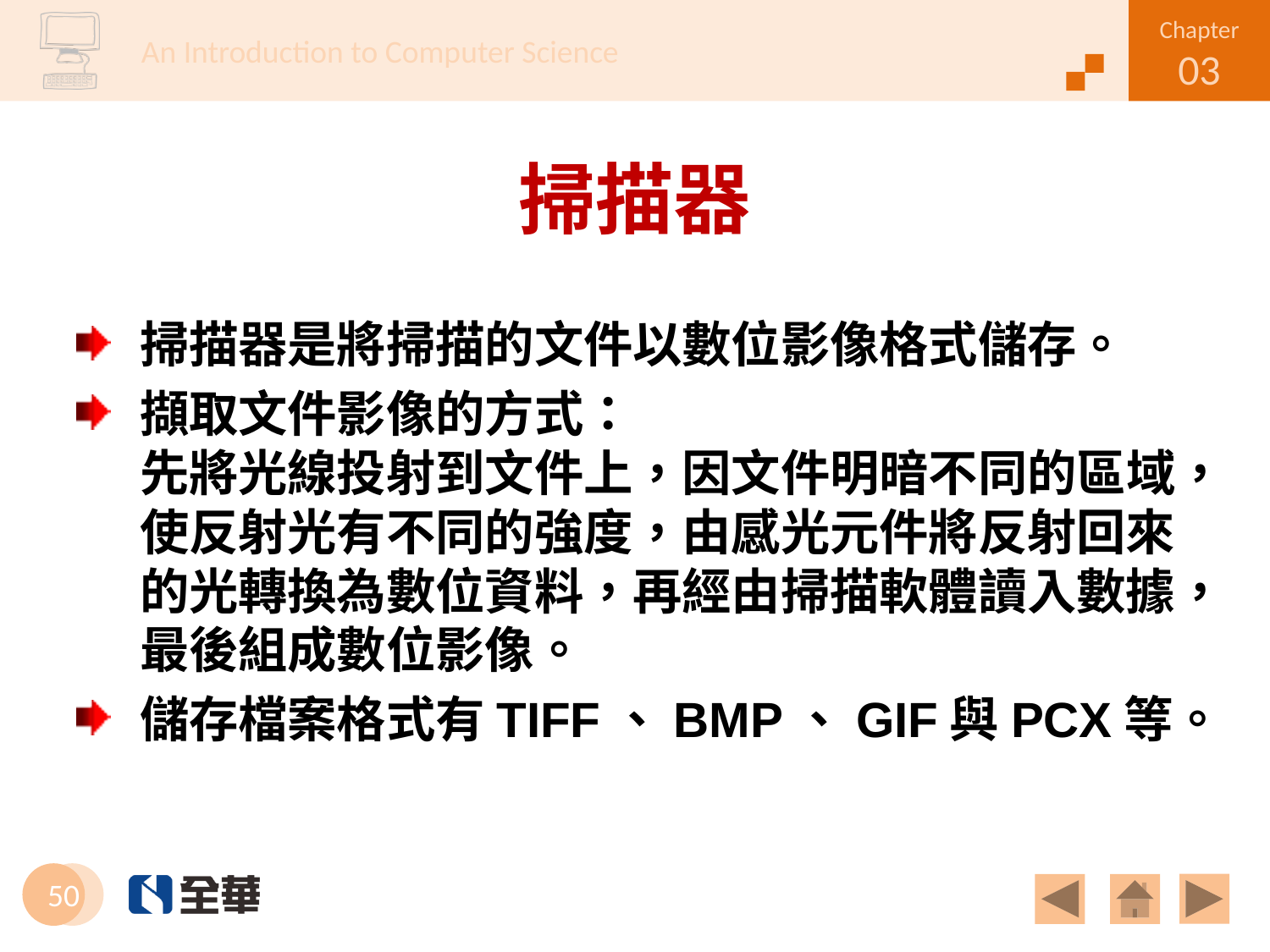

# 掃描器
掃描器是將掃描的文件以數位影像格式儲存。
擷取文件影像的方式：
先將光線投射到文件上，因文件明暗不同的區域，使反射光有不同的強度，由感光元件將反射回來的光轉換為數位資料，再經由掃描軟體讀入數據，最後組成數位影像。
儲存檔案格式有TIFF、BMP、GIF與PCX等。